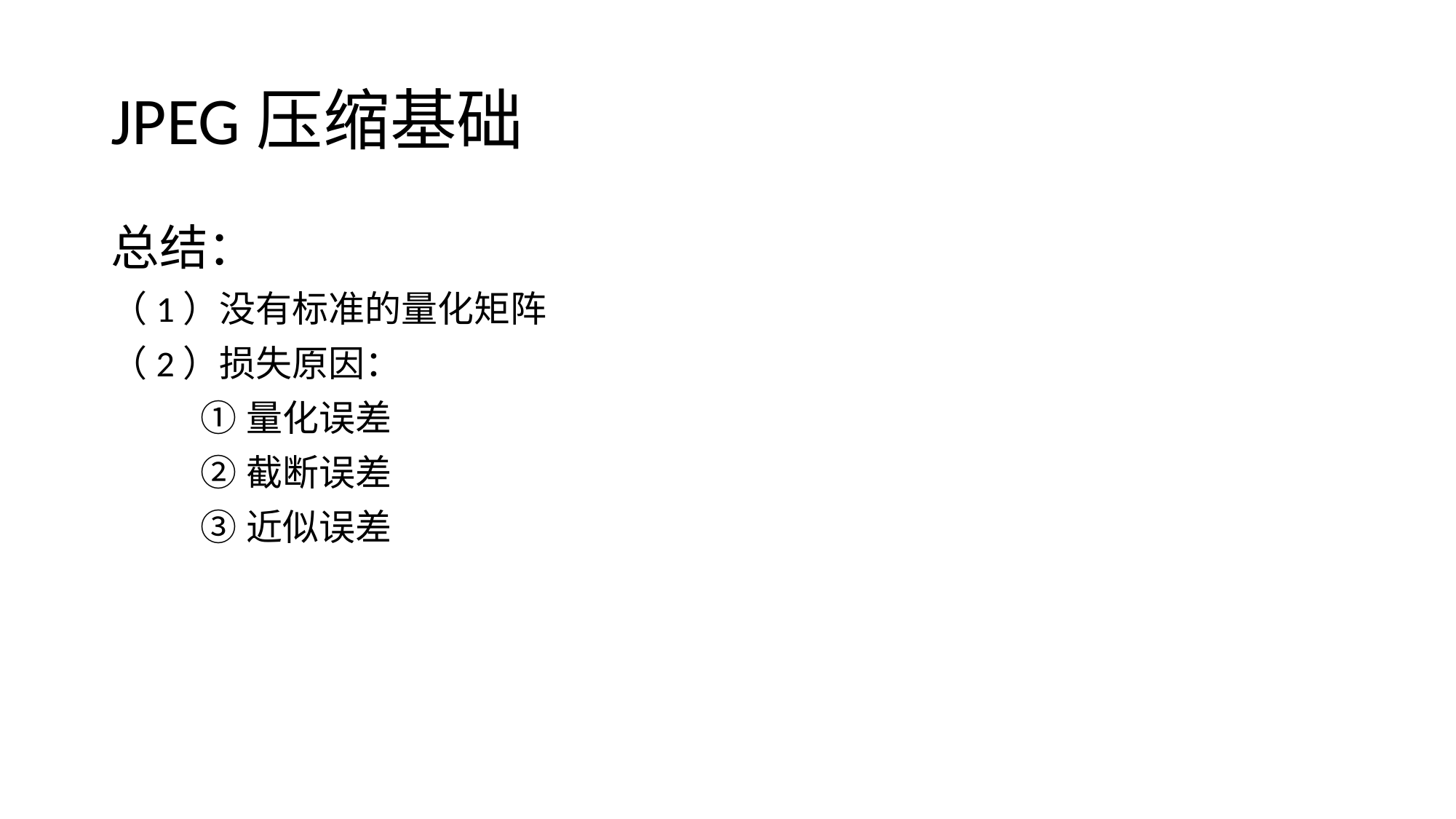

# JPEG压缩基础
总结：
（1）没有标准的量化矩阵
（2）损失原因：
           ①量化误差
           ②截断误差
           ③近似误差